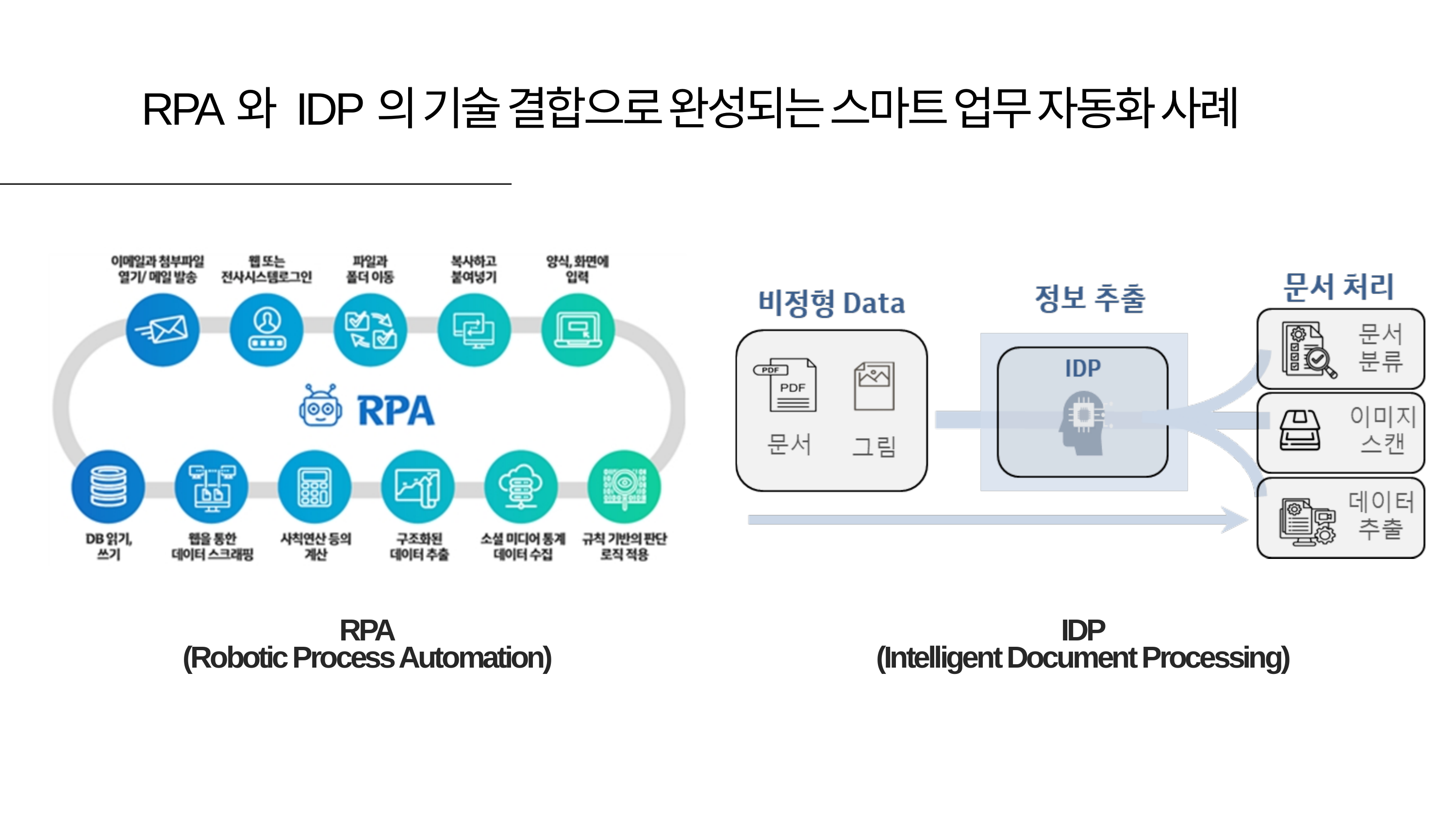

RPA와 IDP의 기술 결합으로 완성되는 스마트 업무 자동화 사례

RPA
(Robotic Process Automation)

IDP
(Intelligent Document Processing)